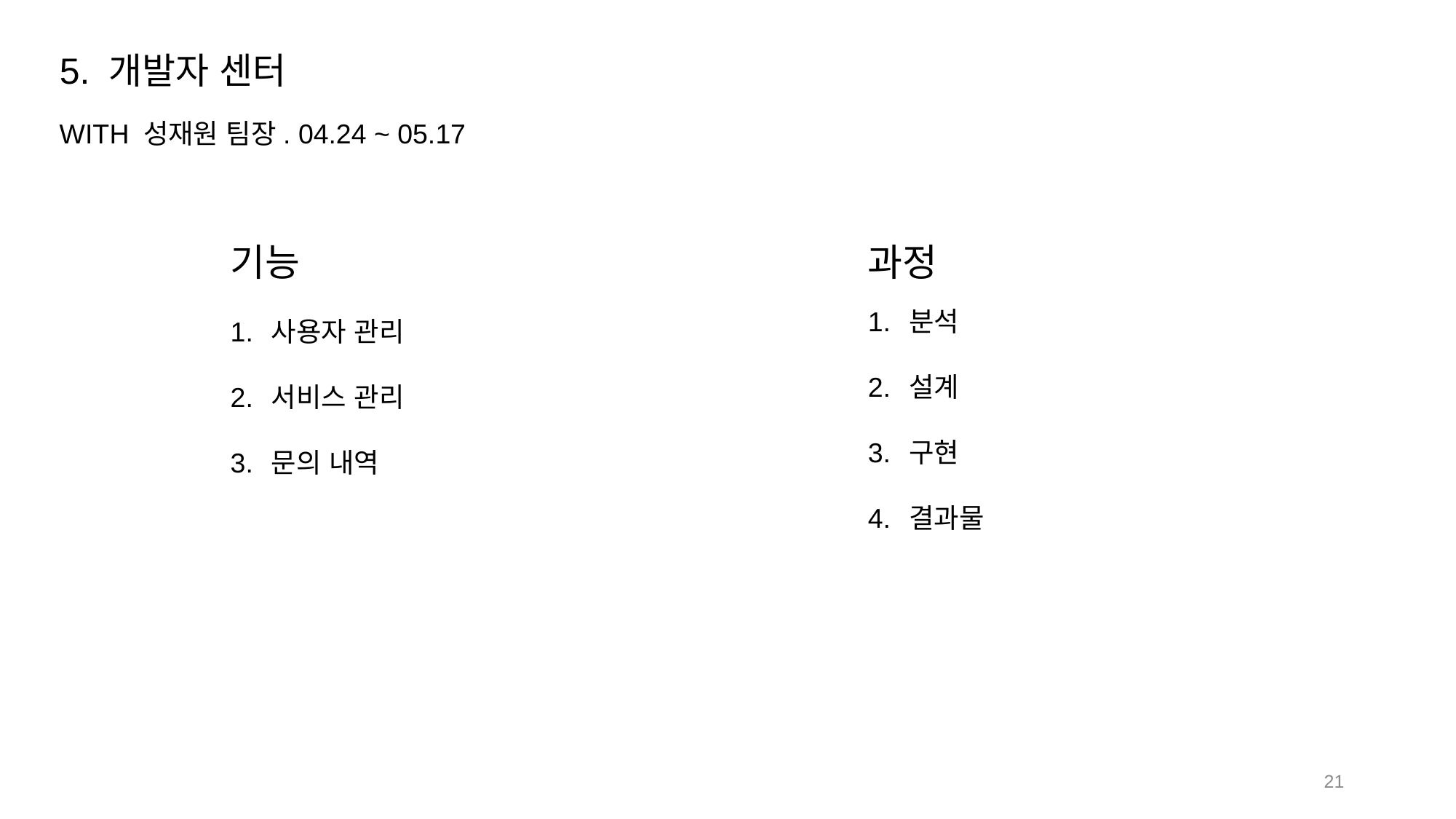

5. 개발자 센터
WITH 성재원 팀장. 04.24 ~ 05.17
기능
사용자 관리

서비스 관리

문의 내역

분석

설계

구현

결과물
과정
21